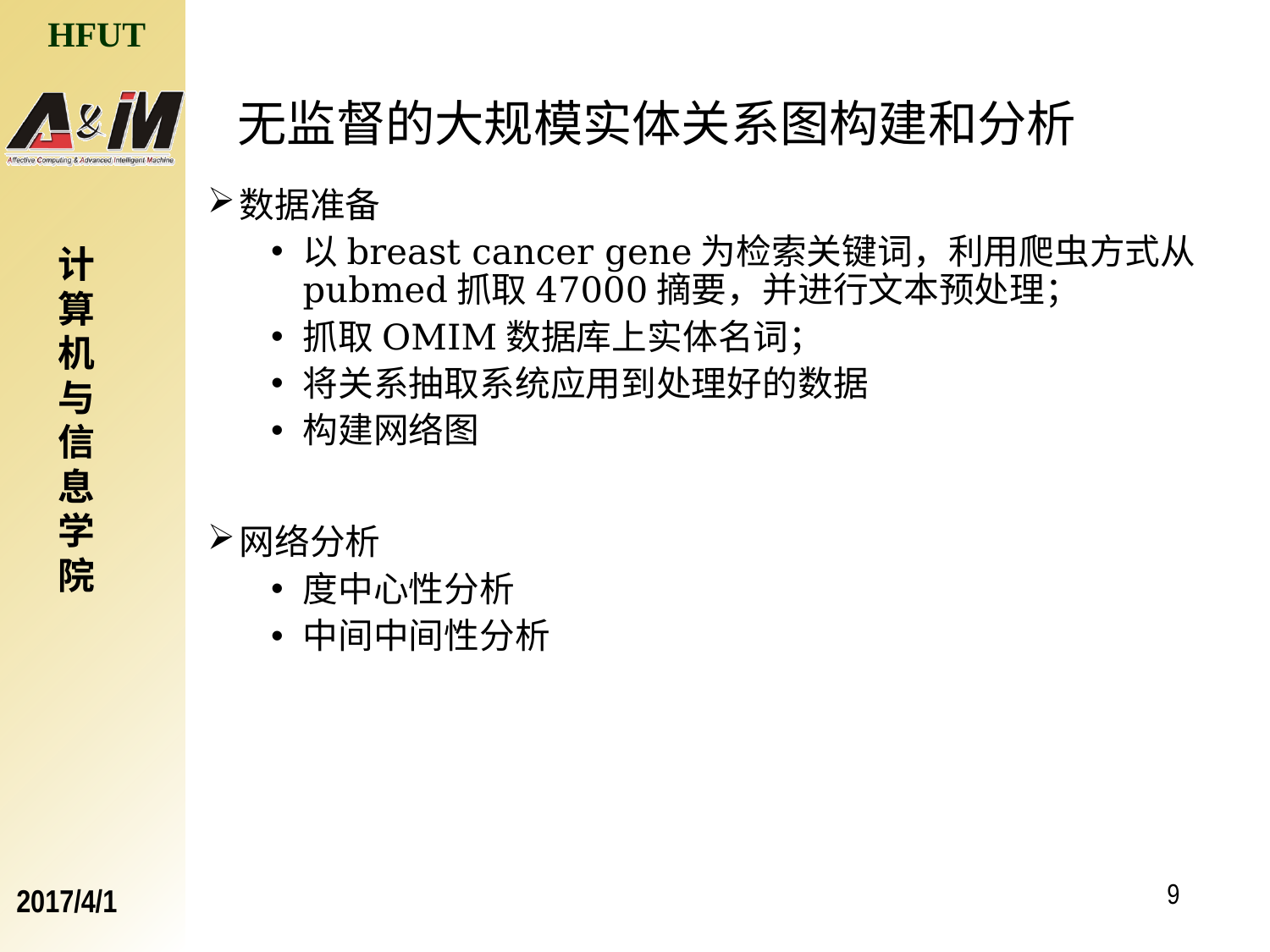

无监督的大规模实体关系图构建和分析
数据准备
以breast cancer gene为检索关键词，利用爬虫方式从pubmed抓取47000摘要，并进行文本预处理；
抓取OMIM数据库上实体名词；
将关系抽取系统应用到处理好的数据
构建网络图

网络分析
度中心性分析
中间中间性分析

计算机与信息学院
9
2017/4/1